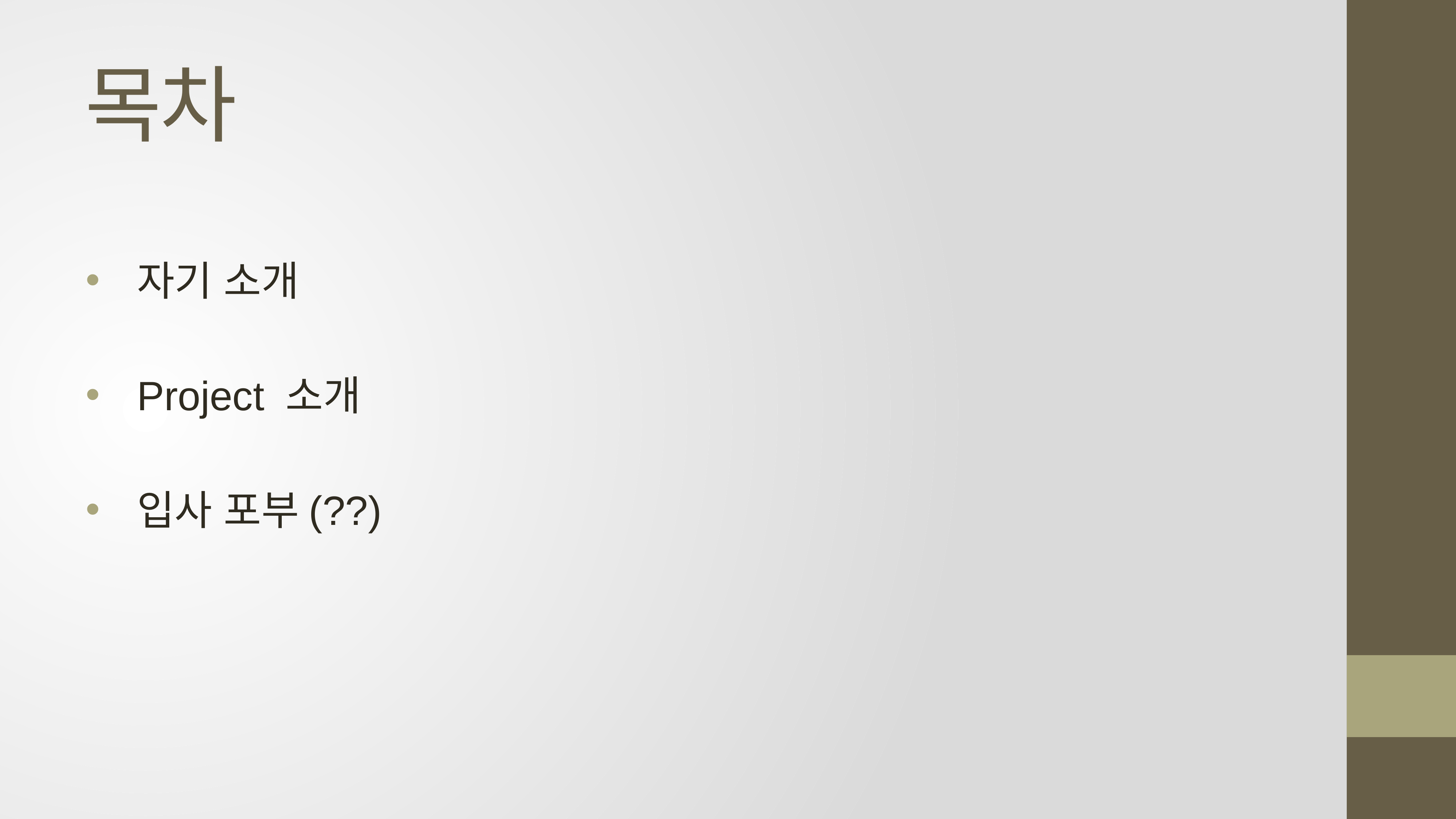

# 목차

자기 소개

Project 소개

입사 포부(??)